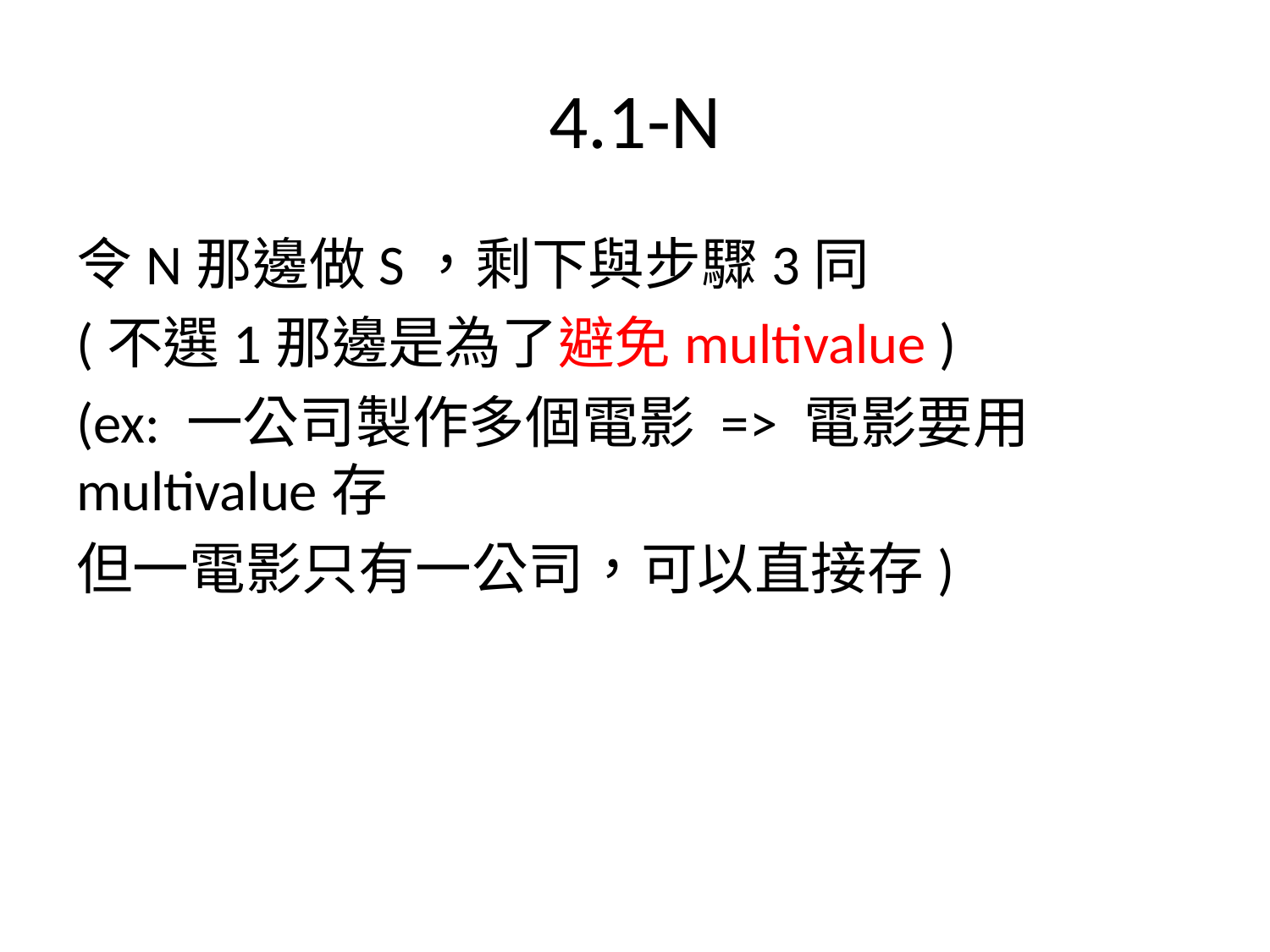

# 4.1-N
令N那邊做S，剩下與步驟3同
(不選1那邊是為了避免multivalue )
(ex: 一公司製作多個電影 => 電影要用multivalue存
但一電影只有一公司，可以直接存)